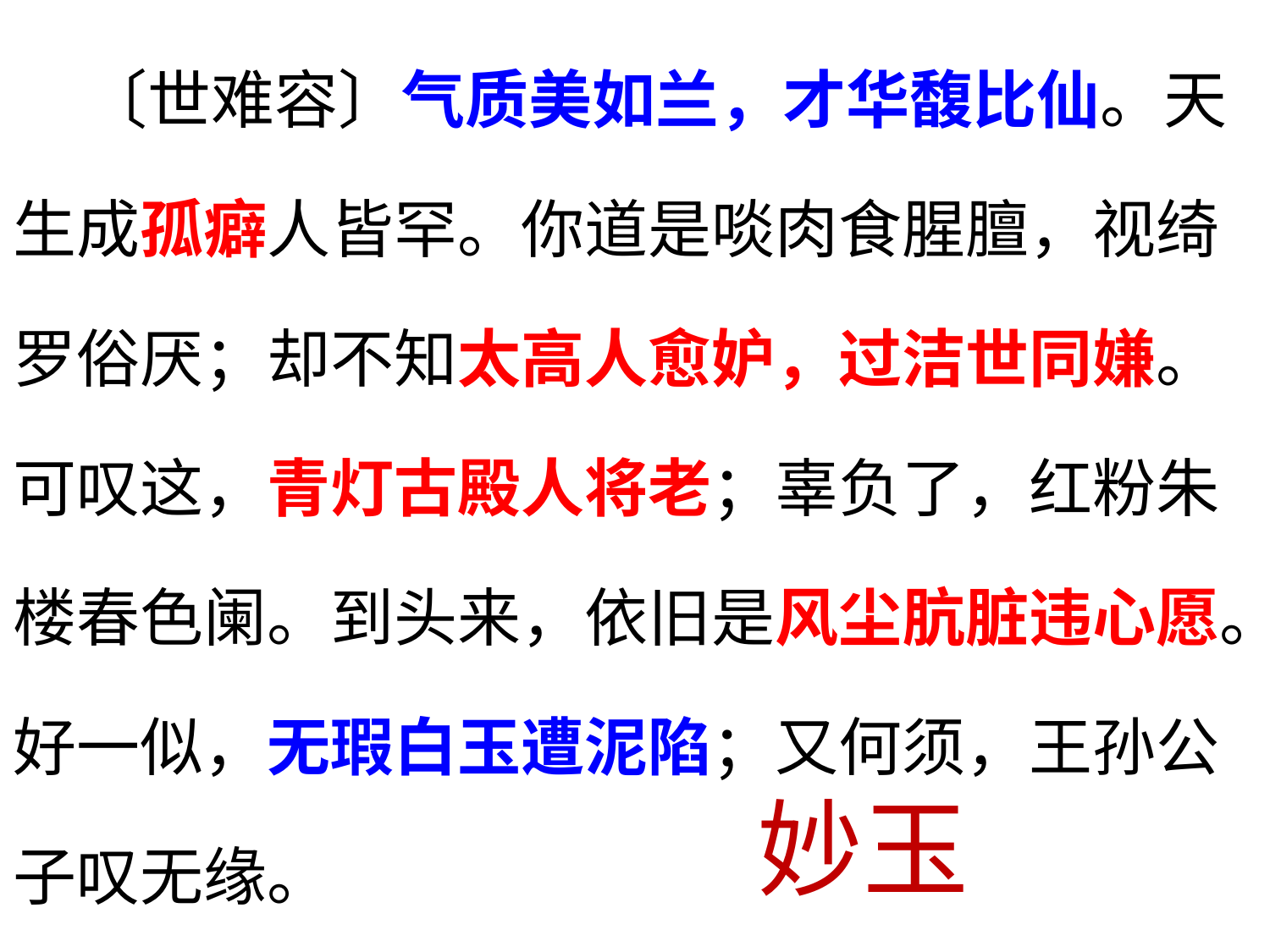

〔世难容〕气质美如兰，才华馥比仙。天生成孤癖人皆罕。你道是啖肉食腥膻，视绮罗俗厌；却不知太高人愈妒，过洁世同嫌。可叹这，青灯古殿人将老；辜负了，红粉朱楼春色阑。到头来，依旧是风尘肮脏违心愿。好一似，无瑕白玉遭泥陷；又何须，王孙公子叹无缘。
妙玉